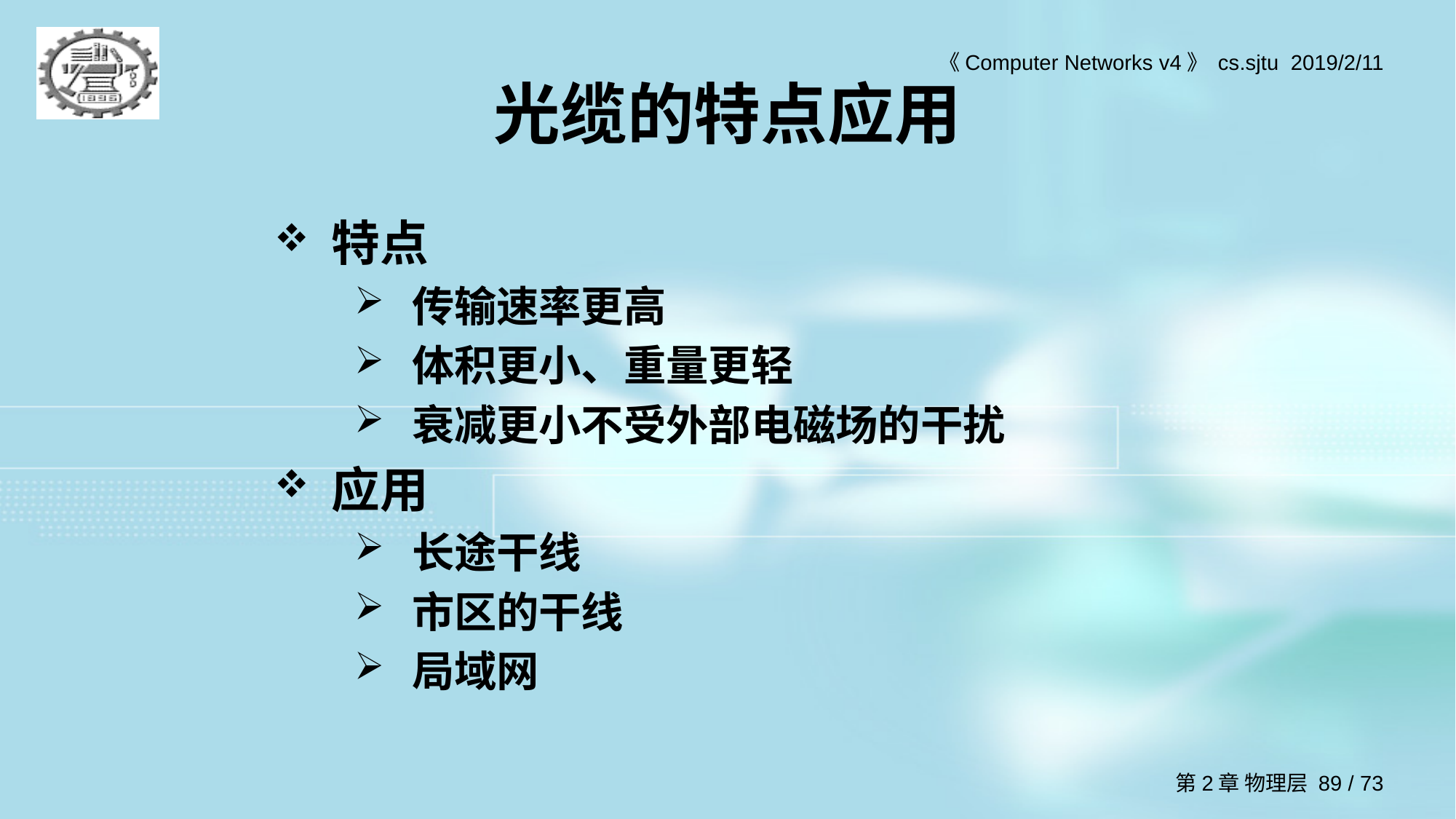

# 光缆的特点应用
特点
传输速率更高
体积更小、重量更轻
衰减更小不受外部电磁场的干扰
应用
长途干线
市区的干线
局域网